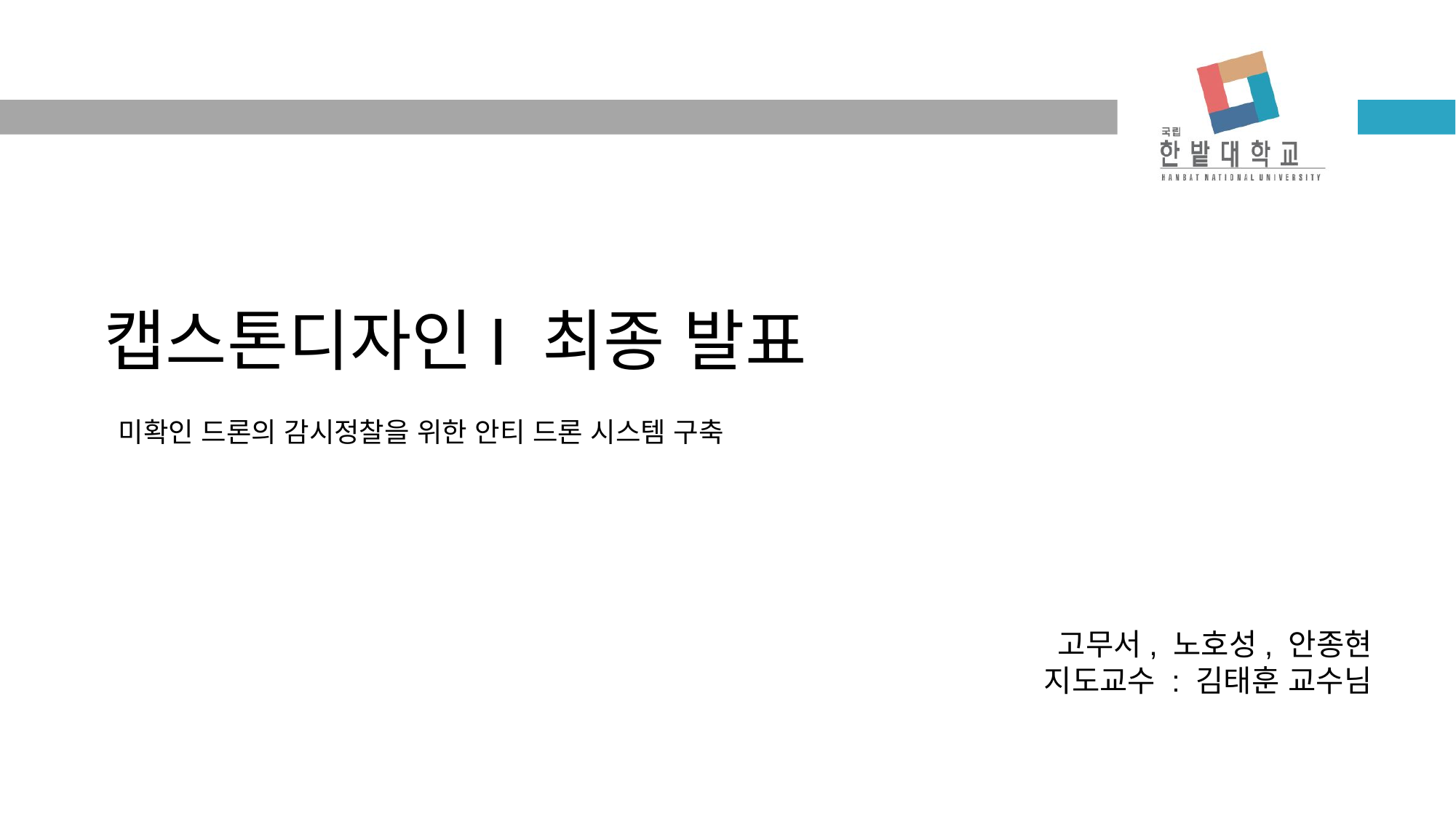

캡스톤디자인I 최종 발표
미확인 드론의 감시정찰을 위한 안티 드론 시스템 구축
 고무서, 노호성, 안종현
지도교수 : 김태훈 교수님